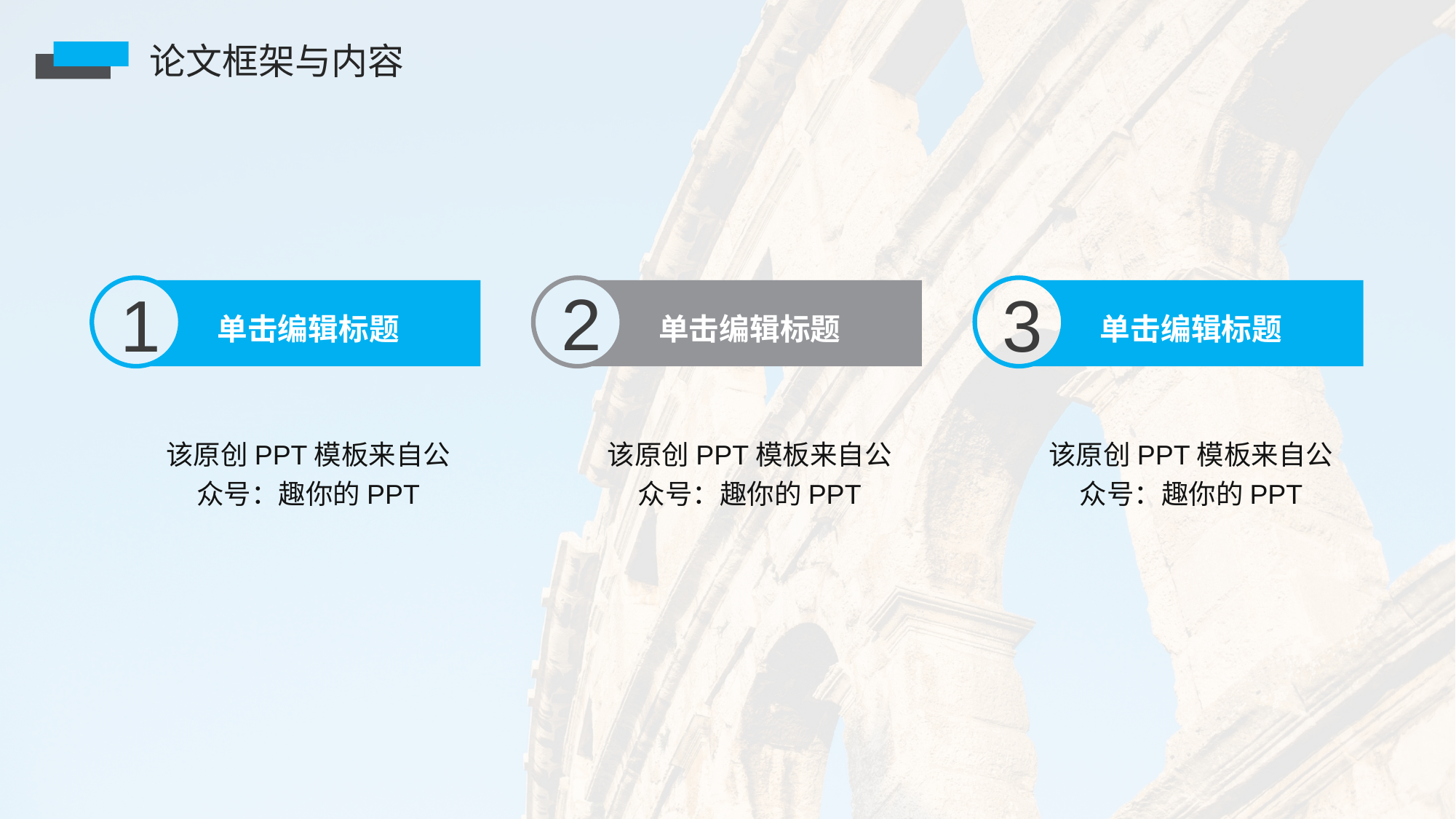

论文框架与内容

2
1
3

单击编辑标题
单击编辑标题
单击编辑标题
该原创PPT模板来自公众号：趣你的PPT
该原创PPT模板来自公众号：趣你的PPT
该原创PPT模板来自公众号：趣你的PPT